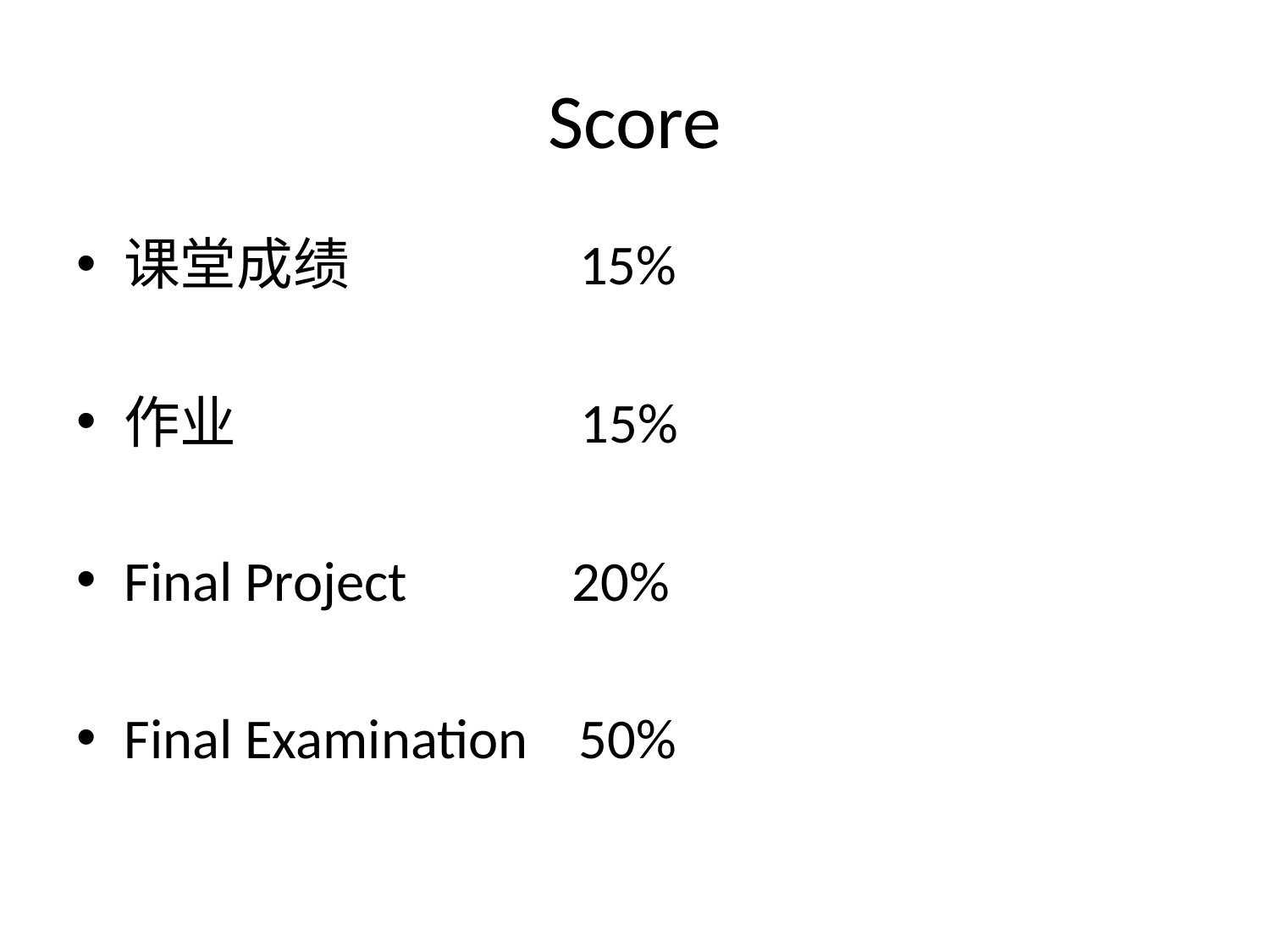

# Score
课堂成绩                 15%

作业                          15%

Final Project             20%

Final Examination    50%